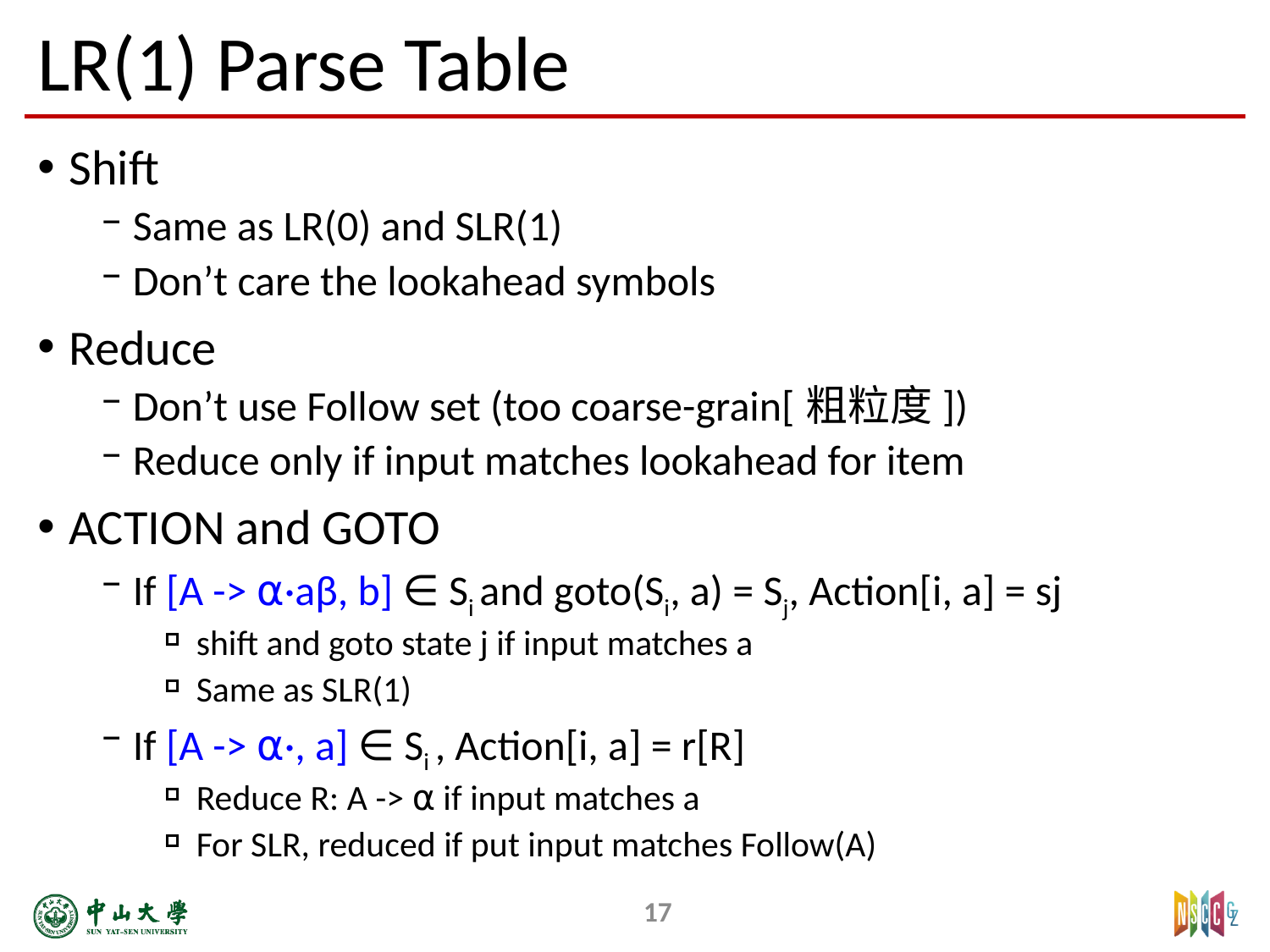

# LR(1) Parse Table
Shift
Same as LR(0) and SLR(1)
Don’t care the lookahead symbols
Reduce
Don’t use Follow set (too coarse-grain[粗粒度])
Reduce only if input matches lookahead for item
ACTION and GOTO
If [A -> ⍺·aβ, b] ∈ Si and goto(Si, a) = Sj, Action[i, a] = sj
shift and goto state j if input matches a
Same as SLR(1)
If [A -> ⍺·, a] ∈ Si , Action[i, a] = r[R]
Reduce R: A -> ⍺ if input matches a
For SLR, reduced if put input matches Follow(A)
17